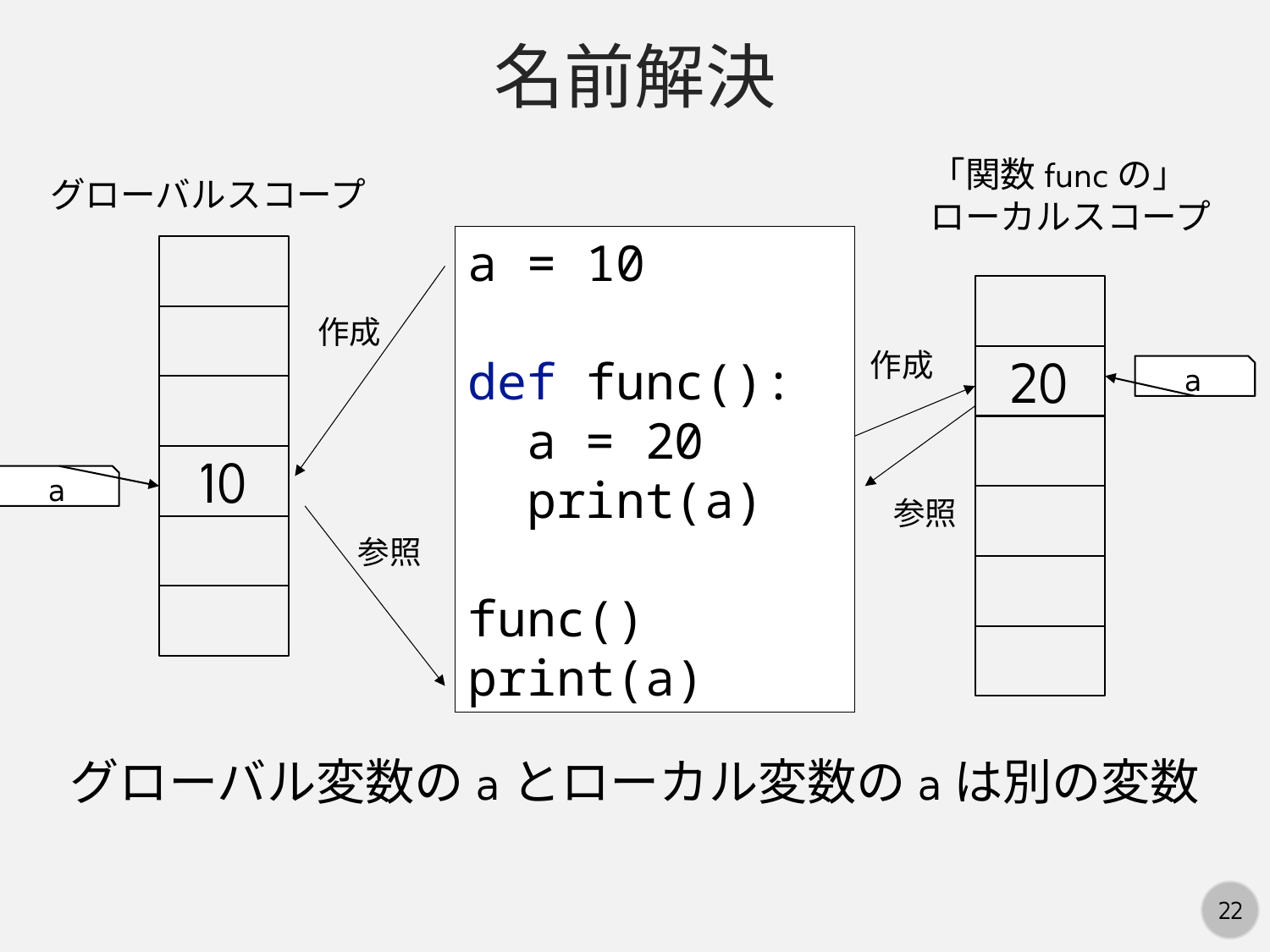

名前解決
「関数funcの」
ローカルスコープ
グローバルスコープ
a = 10
def func():
  a = 20
  print(a)
func()
print(a)

作成
作成
20
a

10
a

参照

参照

グローバル変数のaとローカル変数のaは別の変数